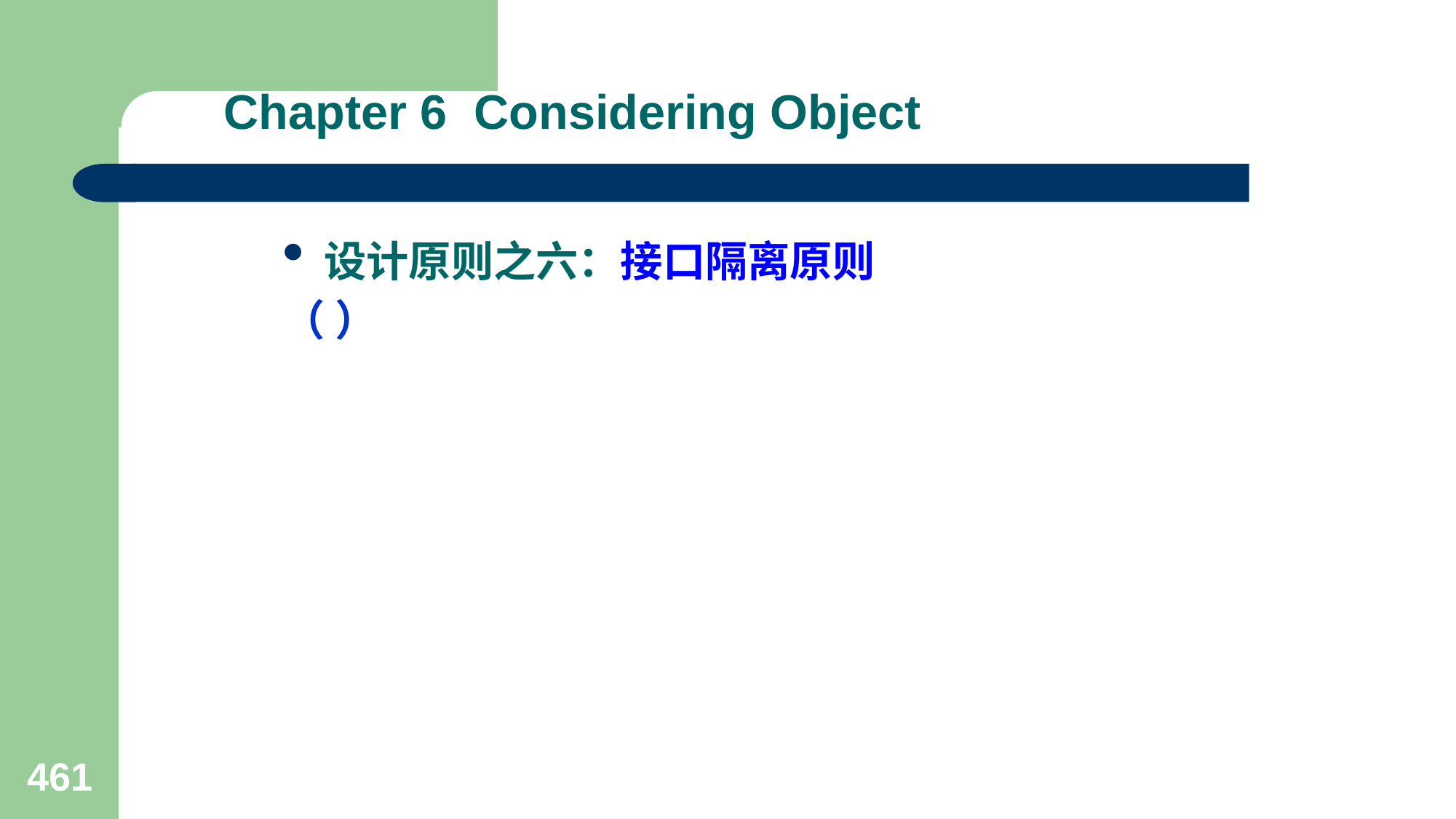

# Chapter 6  Considering Object
设计原则之六：接口隔离原则
（ ）

461